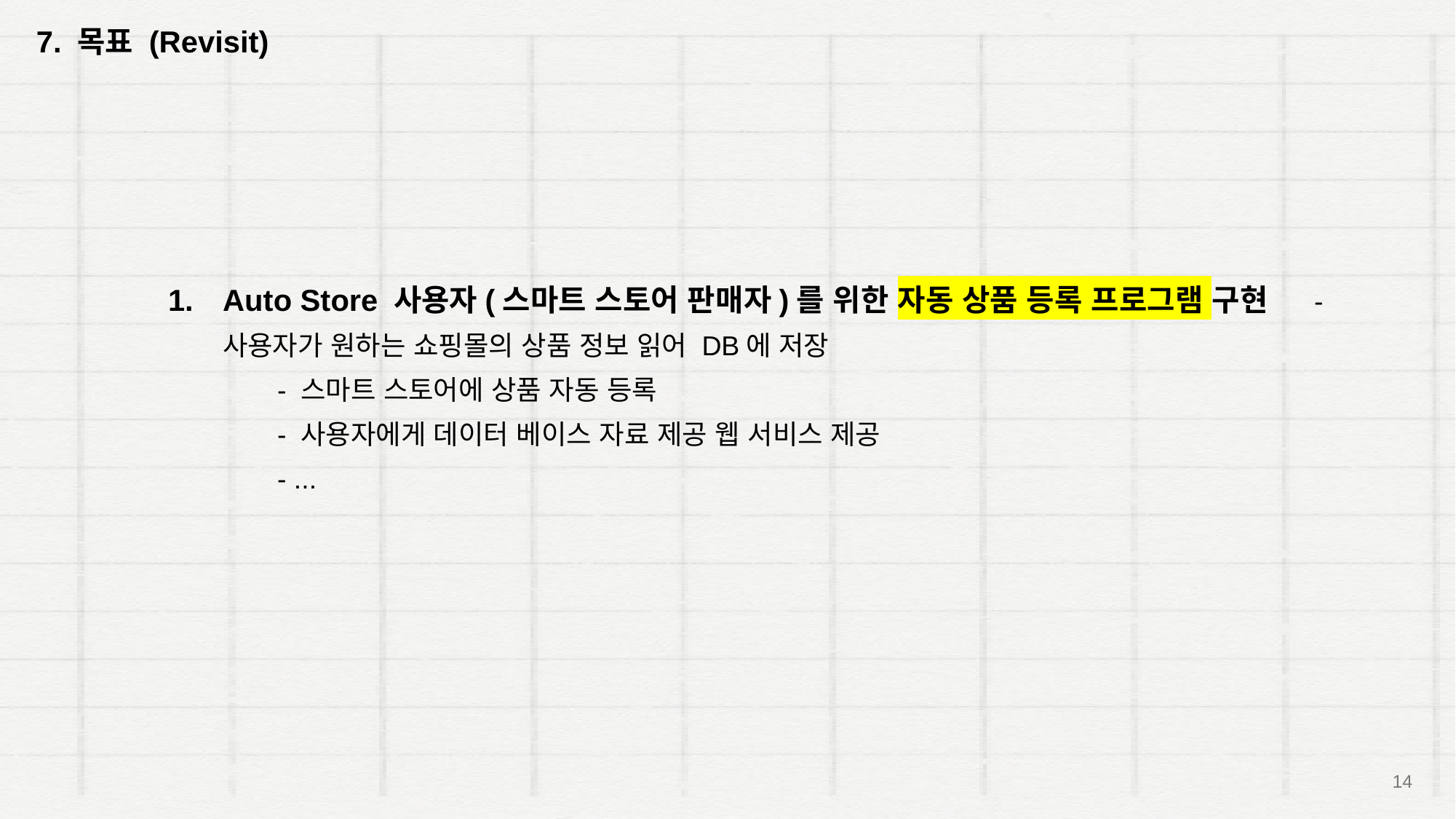

7. 목표 (Revisit)
Auto Store 사용자(스마트 스토어 판매자)를 위한 자동 상품 등록 프로그램 구현	- 사용자가 원하는 쇼핑몰의 상품 정보 읽어 DB에 저장
	- 스마트 스토어에 상품 자동 등록
	- 사용자에게 데이터 베이스 자료 제공 웹 서비스 제공
	- ...

14